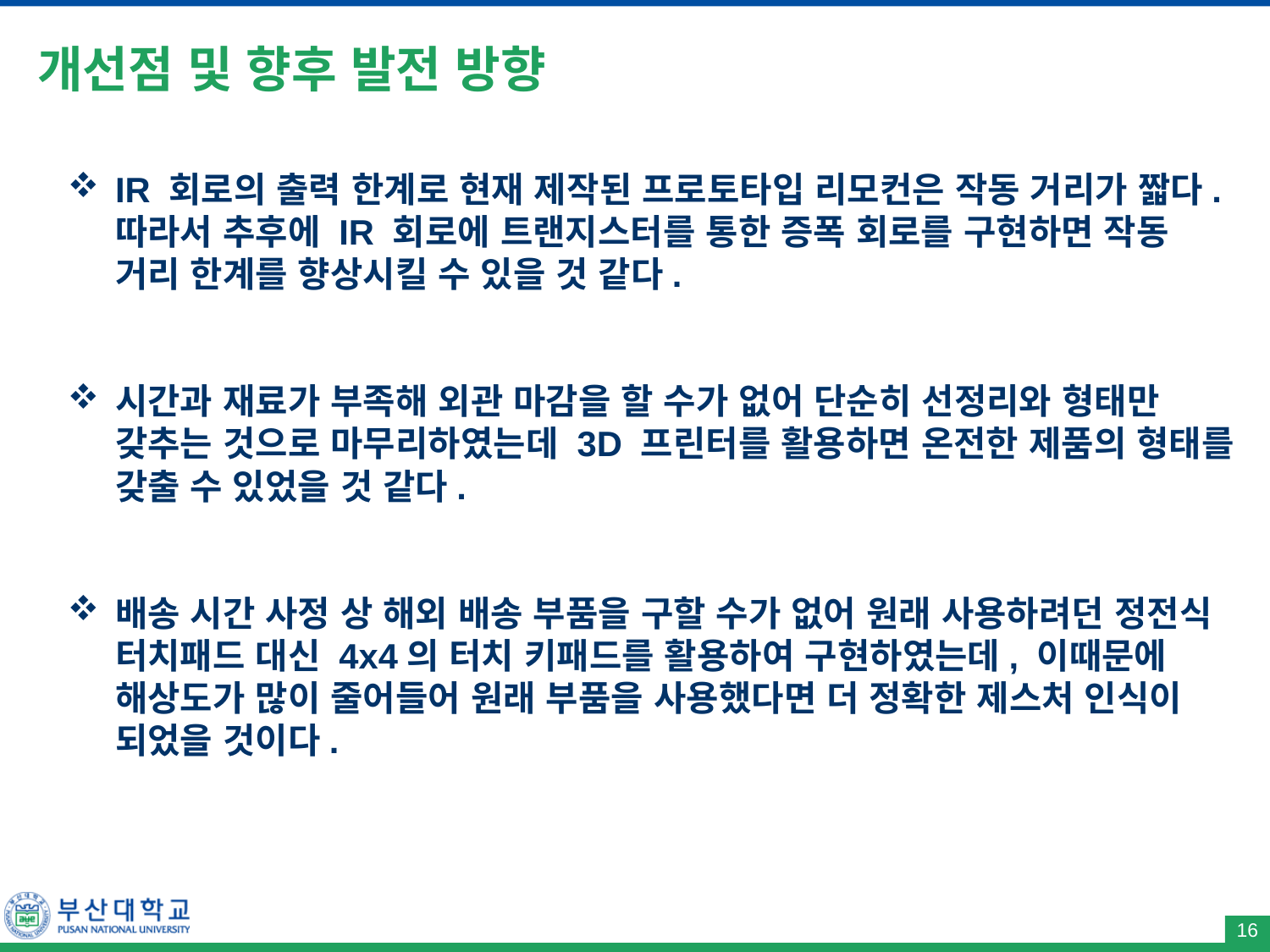

# 개선점 및 향후 발전 방향
IR 회로의 출력 한계로 현재 제작된 프로토타입 리모컨은 작동 거리가 짧다. 따라서 추후에 IR 회로에 트랜지스터를 통한 증폭 회로를 구현하면 작동 거리 한계를 향상시킬 수 있을 것 같다.

시간과 재료가 부족해 외관 마감을 할 수가 없어 단순히 선정리와 형태만 갖추는 것으로 마무리하였는데 3D 프린터를 활용하면 온전한 제품의 형태를 갖출 수 있었을 것 같다.

배송 시간 사정 상 해외 배송 부품을 구할 수가 없어 원래 사용하려던 정전식 터치패드 대신 4x4의 터치 키패드를 활용하여 구현하였는데, 이때문에 해상도가 많이 줄어들어 원래 부품을 사용했다면 더 정확한 제스처 인식이 되었을 것이다.
16